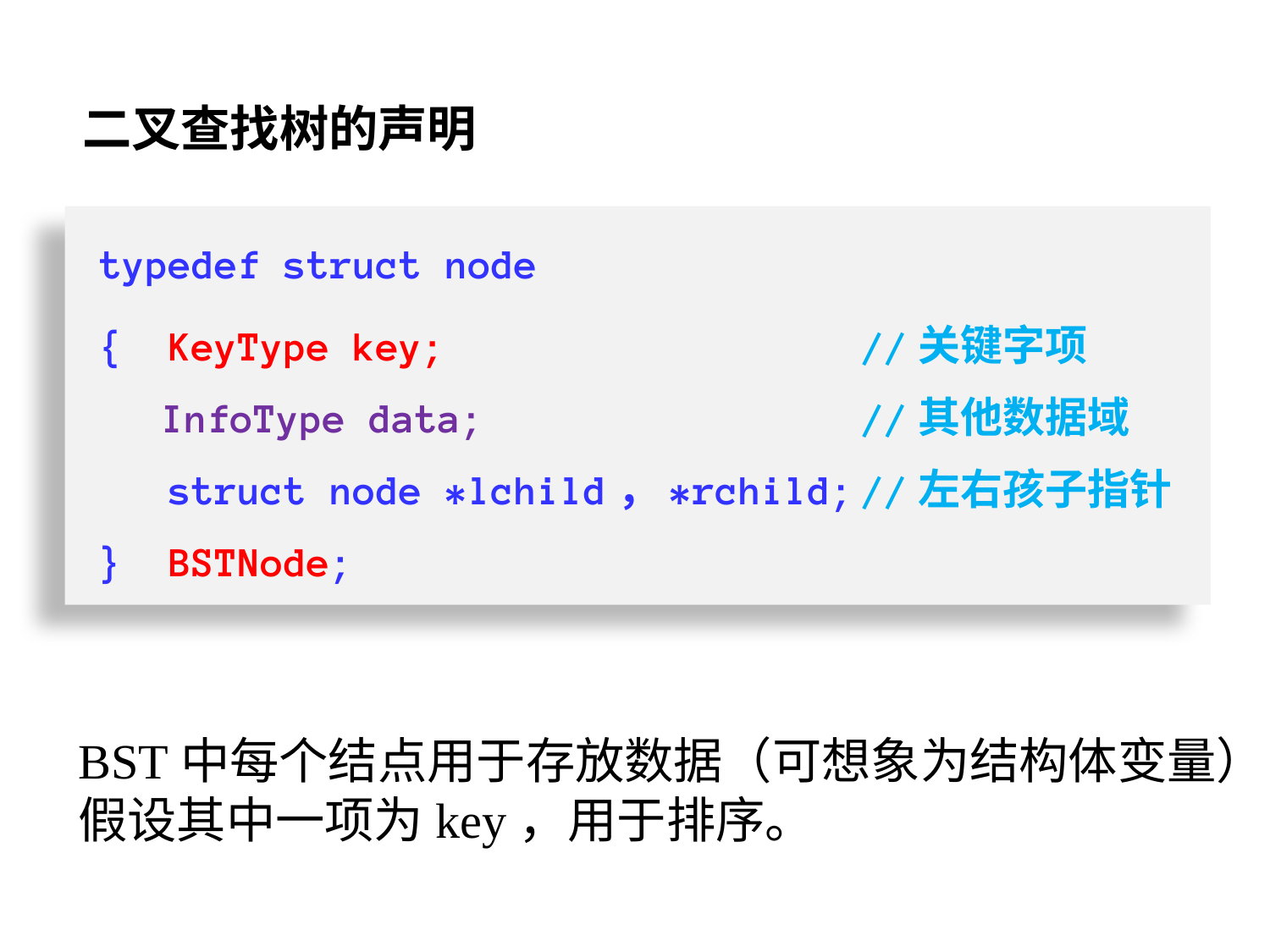

二叉查找树的声明
typedef struct node
{  KeyType key;            	  	//关键字项
　 InfoType data;          	  	//其他数据域
   struct node *lchild，*rchild;	//左右孩子指针
}  BSTNode;
BST中每个结点用于存放数据（可想象为结构体变量）
假设其中一项为key，用于排序。